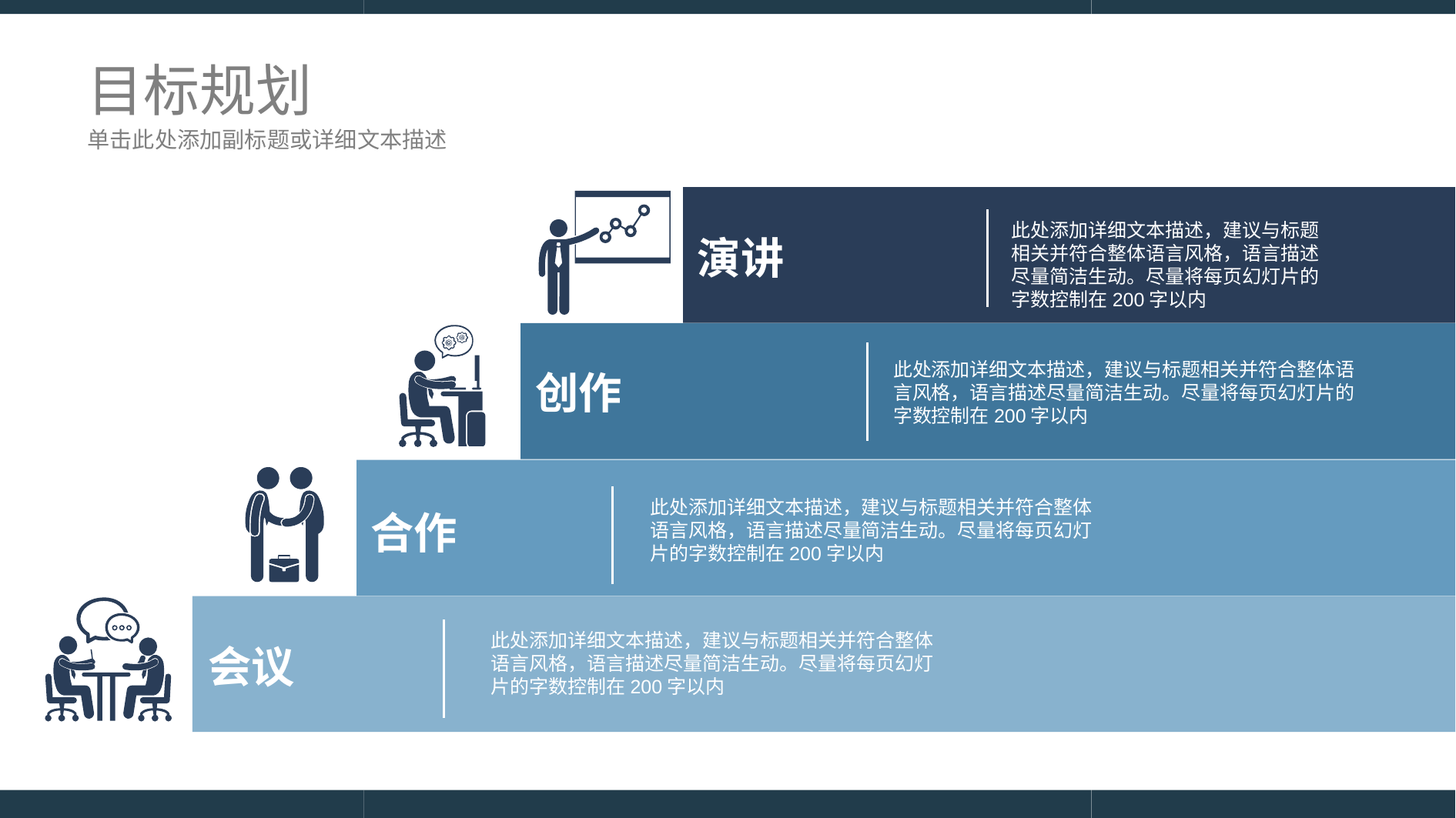

目标规划
单击此处添加副标题或详细文本描述

此处添加详细文本描述，建议与标题相关并符合整体语言风格，语言描述尽量简洁生动。尽量将每页幻灯片的字数控制在200字以内
演讲

此处添加详细文本描述，建议与标题相关并符合整体语言风格，语言描述尽量简洁生动。尽量将每页幻灯片的字数控制在200字以内
创作

此处添加详细文本描述，建议与标题相关并符合整体语言风格，语言描述尽量简洁生动。尽量将每页幻灯片的字数控制在200字以内
合作

此处添加详细文本描述，建议与标题相关并符合整体语言风格，语言描述尽量简洁生动。尽量将每页幻灯片的字数控制在200字以内
会议